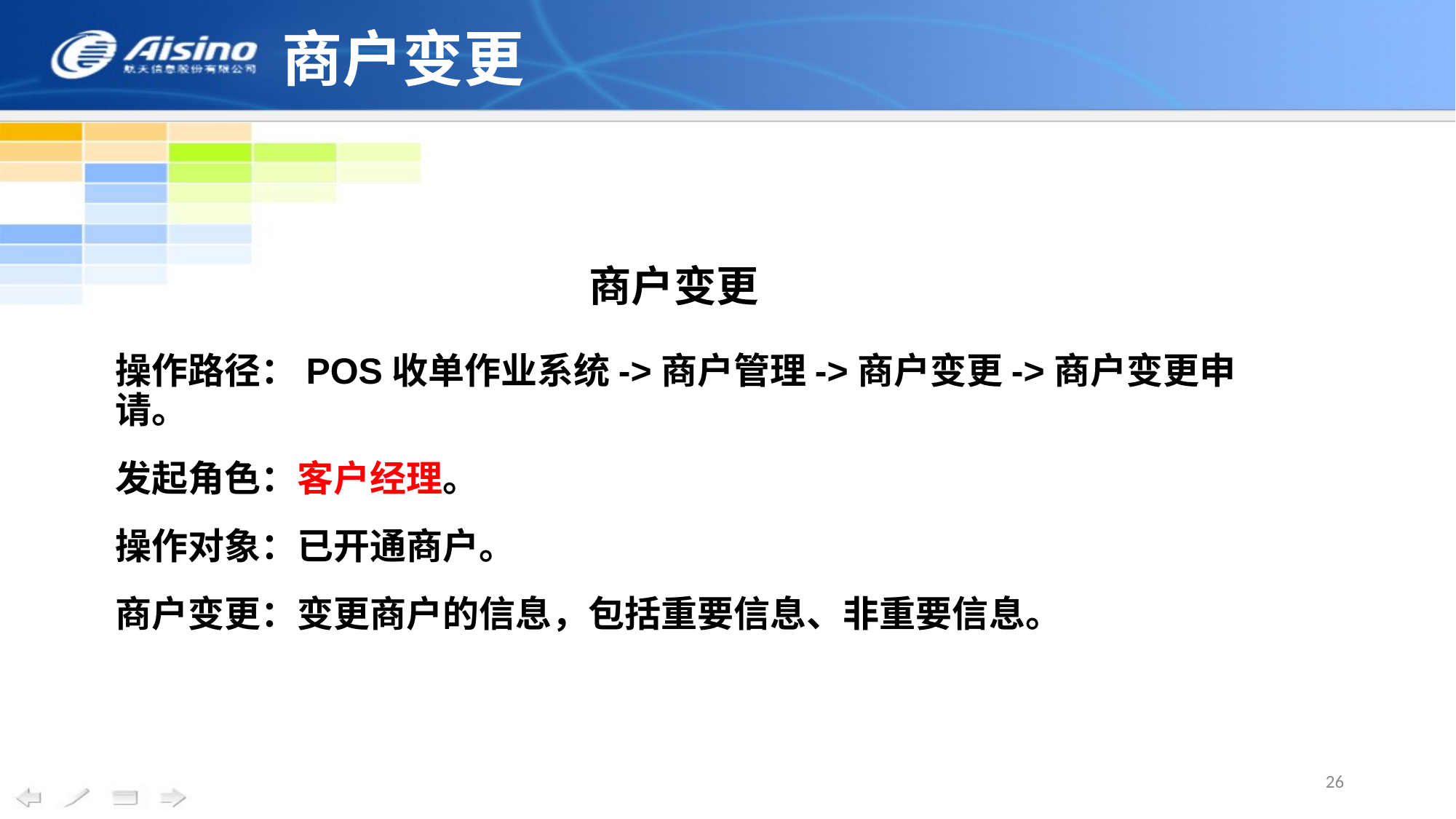

# 商户变更

操作路径：POS收单作业系统->商户管理->商户变更->商户变更申请。
发起角色：客户经理。
操作对象：已开通商户。
商户变更：变更商户的信息，包括重要信息、非重要信息。

商户变更
26